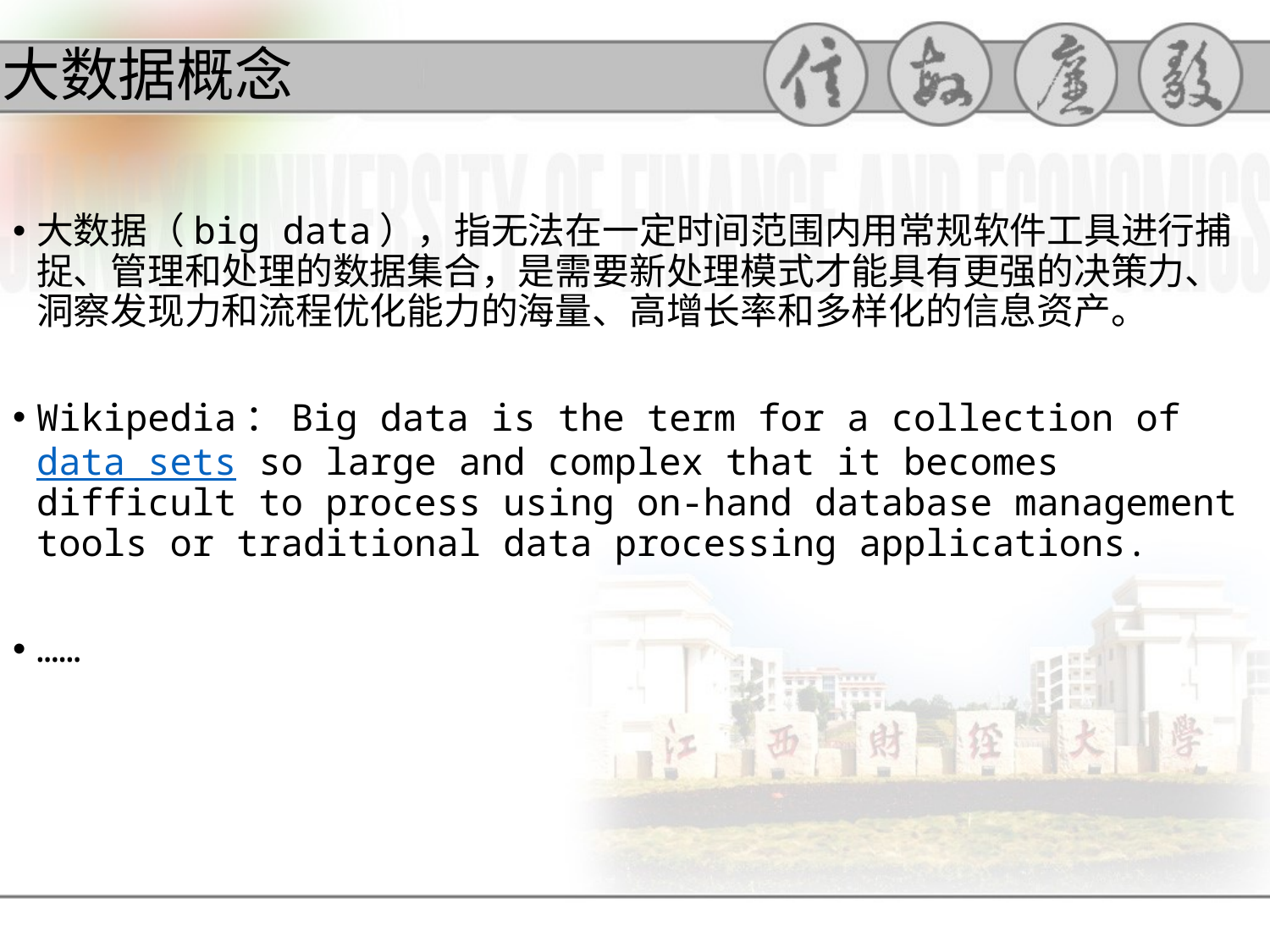

# 大数据概念
大数据（big data），指无法在一定时间范围内用常规软件工具进行捕捉、管理和处理的数据集合，是需要新处理模式才能具有更强的决策力、洞察发现力和流程优化能力的海量、高增长率和多样化的信息资产。

Wikipedia：Big data is the term for a collection of data sets so large and complex that it becomes difficult to process using on-hand database management tools or traditional data processing applications.

……